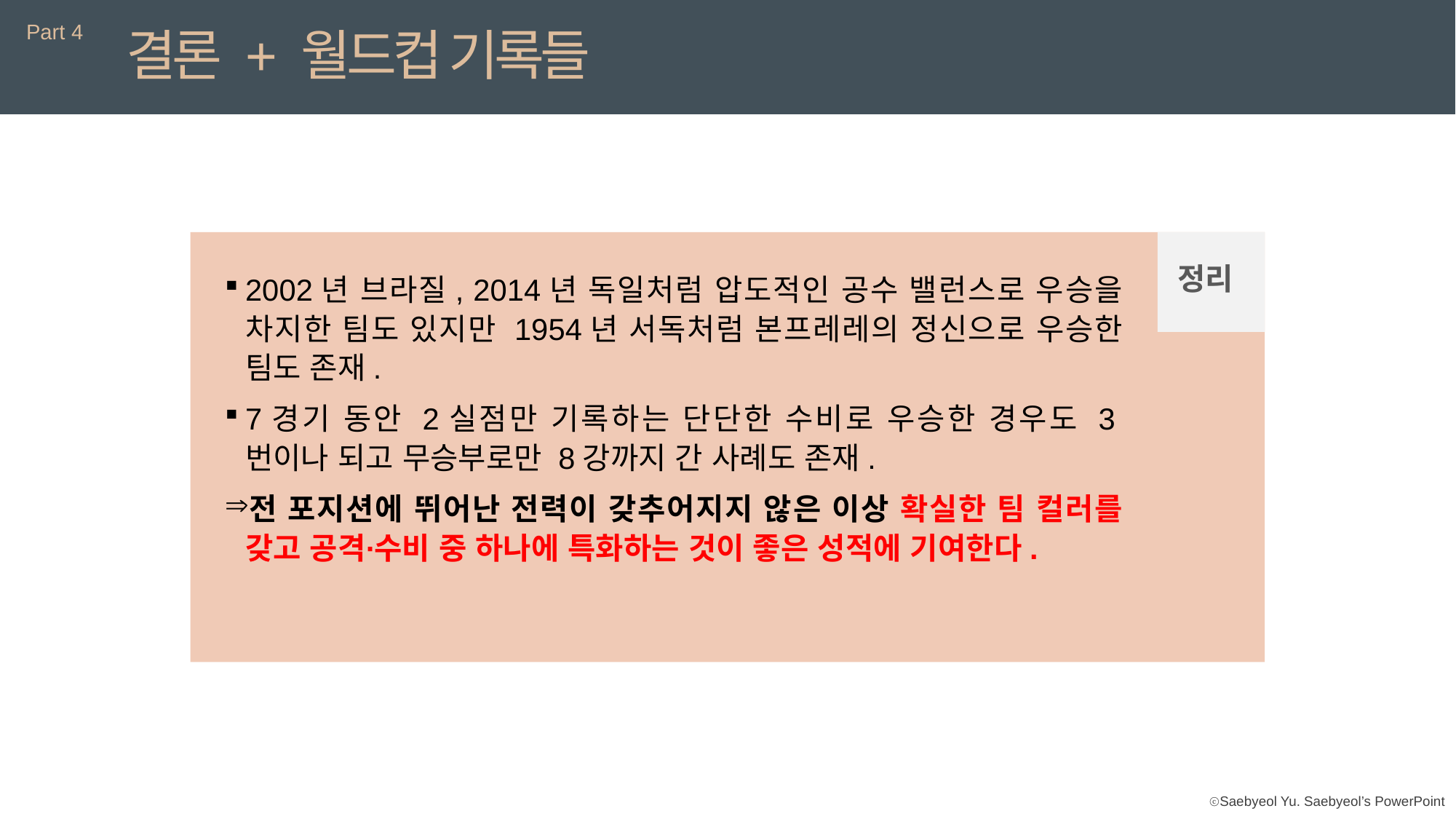

Part 4
결론 + 월드컵 기록들

정리
2002년 브라질, 2014년 독일처럼 압도적인 공수 밸런스로 우승을 차지한 팀도 있지만 1954년 서독처럼 본프레레의 정신으로 우승한 팀도 존재.
7경기 동안 2실점만 기록하는 단단한 수비로 우승한 경우도 3번이나 되고 무승부로만 8강까지 간 사례도 존재.
전 포지션에 뛰어난 전력이 갖추어지지 않은 이상 확실한 팀 컬러를 갖고 공격∙수비 중 하나에 특화하는 것이 좋은 성적에 기여한다.